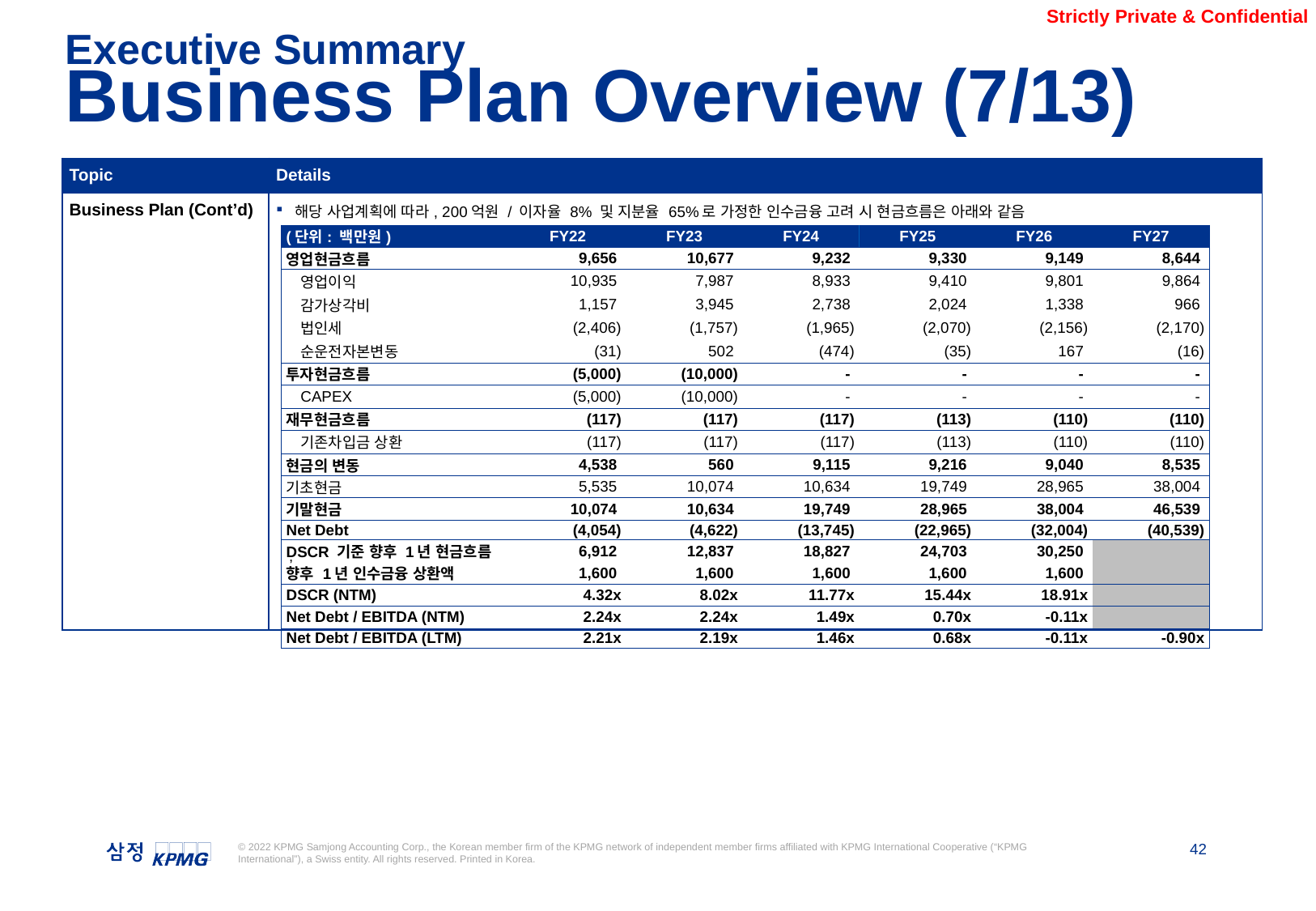

Executive Summary
Business Plan Overview (7/13)
| Topic | Details |
| --- | --- |
| Business Plan (Cont’d) | 해당 사업계획에 따라, 200억원 / 이자율 8% 및 지분율 65%로 가정한 인수금융 고려 시 현금흐름은 아래와 같음 ’ |
| (단위: 백만원) |  | FY22 | FY23 | FY24 | FY25 | FY26 | FY27 |
| --- | --- | --- | --- | --- | --- | --- | --- |
| 영업현금흐름 |  | 9,656 | 10,677 | 9,232 | 9,330 | 9,149 | 8,644 |
|  | 영업이익 | 10,935 | 7,987 | 8,933 | 9,410 | 9,801 | 9,864 |
|  | 감가상각비 | 1,157 | 3,945 | 2,738 | 2,024 | 1,338 | 966 |
|  | 법인세 | (2,406) | (1,757) | (1,965) | (2,070) | (2,156) | (2,170) |
|  | 순운전자본변동 | (31) | 502 | (474) | (35) | 167 | (16) |
| 투자현금흐름 |  | (5,000) | (10,000) | - | - | - | - |
|  | CAPEX | (5,000) | (10,000) | - | - | - | - |
| 재무현금흐름 |  | (117) | (117) | (117) | (113) | (110) | (110) |
|  | 기존차입금 상환 | (117) | (117) | (117) | (113) | (110) | (110) |
| 현금의 변동 |  | 4,538 | 560 | 9,115 | 9,216 | 9,040 | 8,535 |
| 기초현금 |  | 5,535 | 10,074 | 10,634 | 19,749 | 28,965 | 38,004 |
| 기말현금 |  | 10,074 | 10,634 | 19,749 | 28,965 | 38,004 | 46,539 |
| Net Debt |  | (4,054) | (4,622) | (13,745) | (22,965) | (32,004) | (40,539) |
| DSCR 기준 향후 1년 현금흐름 |  | 6,912 | 12,837 | 18,827 | 24,703 | 30,250 |  |
| 향후 1년 인수금융 상환액 |  | 1,600 | 1,600 | 1,600 | 1,600 | 1,600 |  |
| DSCR (NTM) |  | 4.32x | 8.02x | 11.77x | 15.44x | 18.91x |  |
| Net Debt / EBITDA (NTM) |  | 2.24x | 2.24x | 1.49x | 0.70x | -0.11x |  |
| Net Debt / EBITDA (LTM) |  | 2.21x | 2.19x | 1.46x | 0.68x | -0.11x | -0.90x |